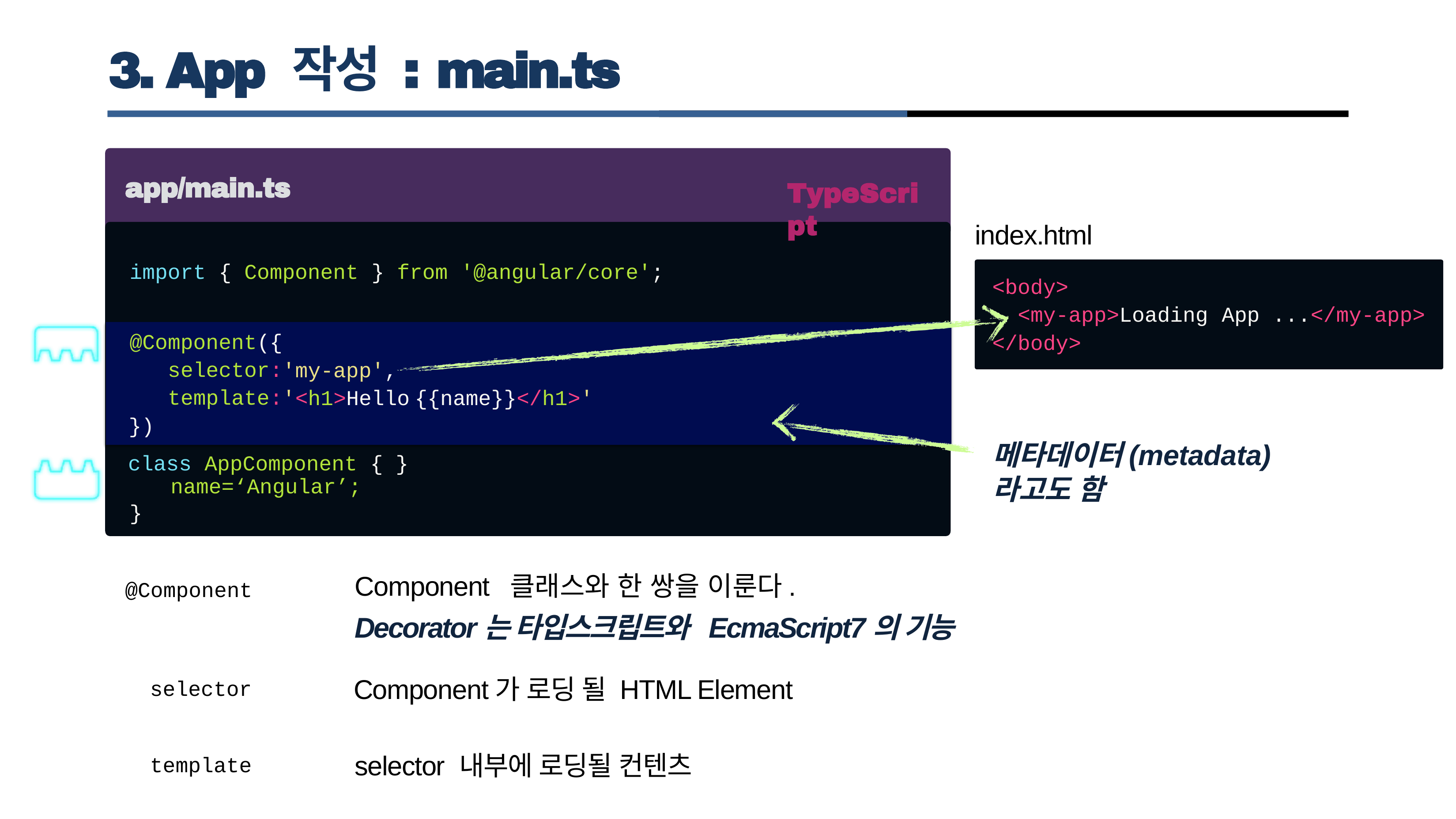

# 3. App 작성 : main.ts

app/main.ts
TypeScript
index.html
<body>
<my-app>Loading
</body>

import
{ Component
} from
'@angular/core';

App ...</my-app>

@Component({  selector:  template:
})
'my-app',  '<h1>Hello
{{name}}</h1>'

메타데이터(metadata) 라고도 함
class
AppComponent { }

name=‘Angular’;
}
Component  클래스와 한 쌍을 이룬다.
Decorator는 타입스크립트와  EcmaScript7의 기능
@Component
Component가 로딩 될 HTML Element
selector
selector 내부에 로딩될 컨텐츠
template